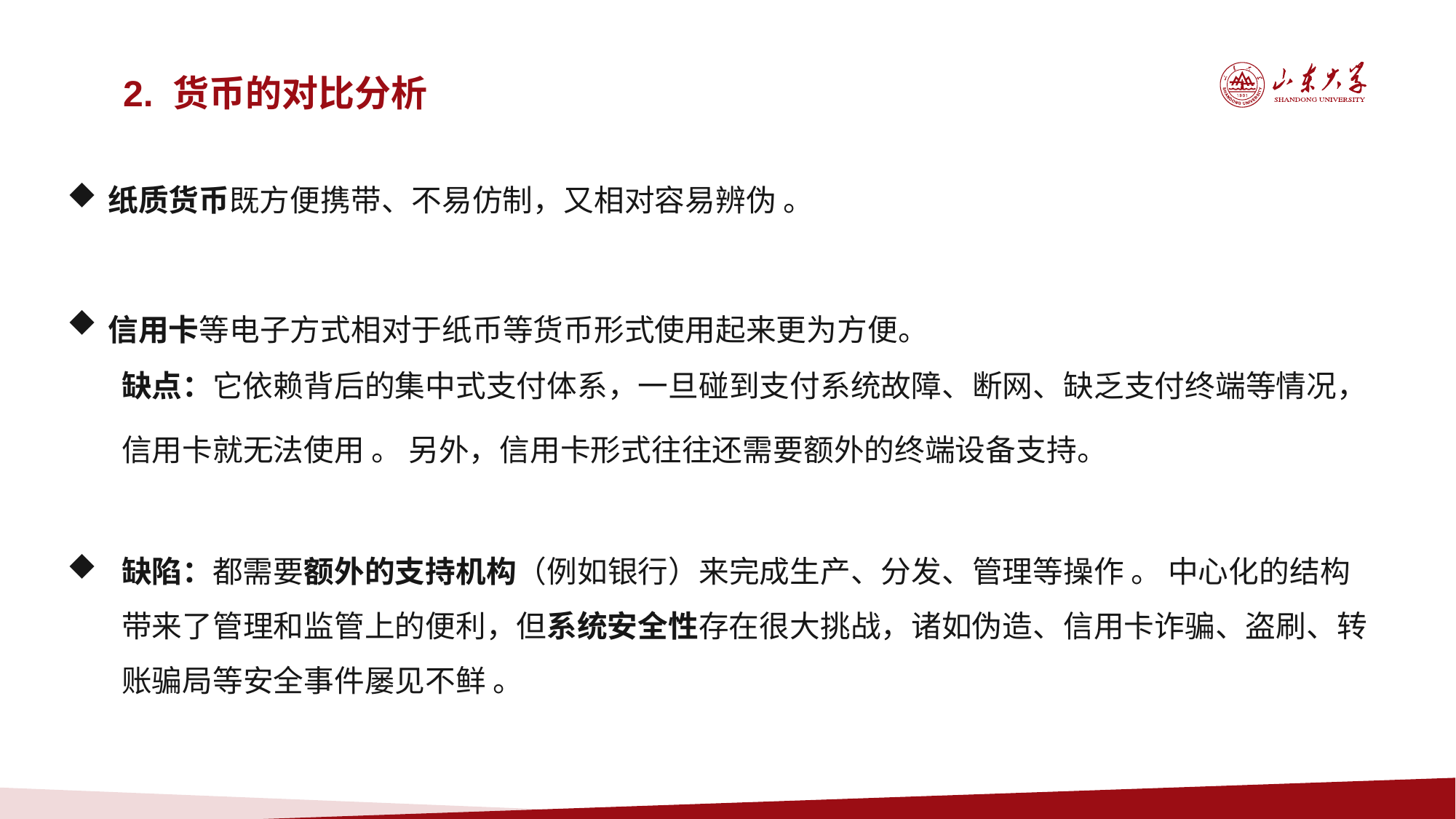

2. 货币的对比分析
纸质货币既方便携带、不易仿制，又相对容易辨伪 。

信用卡等电子方式相对于纸币等货币形式使用起来更为方便。
缺点：它依赖背后的集中式支付体系，一旦碰到支付系统故障、断网、缺乏支付终端等情况，信用卡就无法使用 。 另外，信用卡形式往往还需要额外的终端设备支持。

缺陷：都需要额外的支持机构（例如银行）来完成生产、分发、管理等操作 。 中心化的结构带来了管理和监管上的便利，但系统安全性存在很大挑战，诸如伪造、信用卡诈骗、盗刷、转账骗局等安全事件屡见不鲜 。